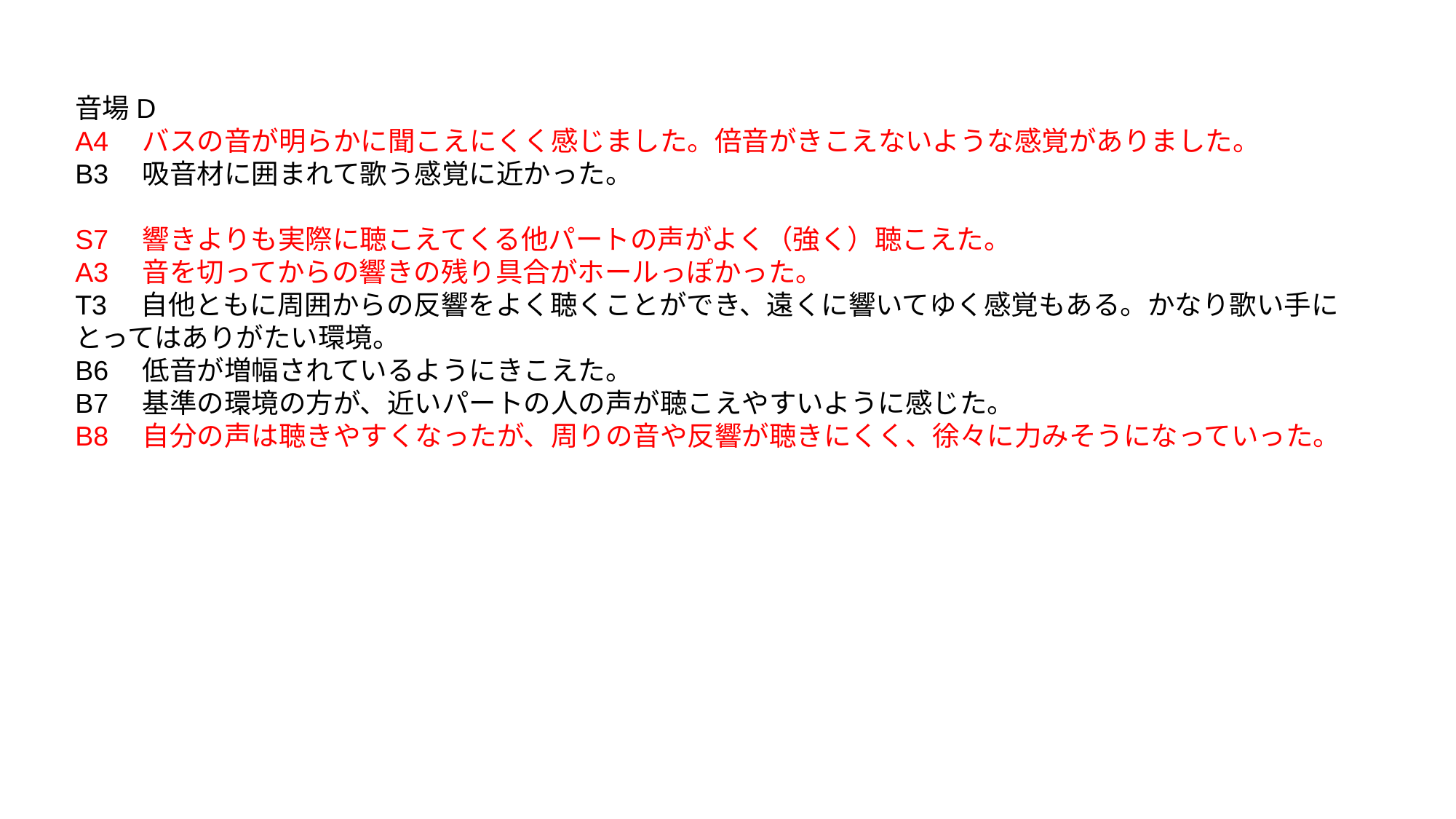

音場D
A4　バスの音が明らかに聞こえにくく感じました。倍音がきこえないような感覚がありました。
B3　吸音材に囲まれて歌う感覚に近かった。

S7　響きよりも実際に聴こえてくる他パートの声がよく（強く）聴こえた。
A3　音を切ってからの響きの残り具合がホールっぽかった。
T3　自他ともに周囲からの反響をよく聴くことができ、遠くに響いてゆく感覚もある。かなり歌い手にとってはありがたい環境。
B6　低音が増幅されているようにきこえた。
B7　基準の環境の方が、近いパートの人の声が聴こえやすいように感じた。
B8　自分の声は聴きやすくなったが、周りの音や反響が聴きにくく、徐々に力みそうになっていった。